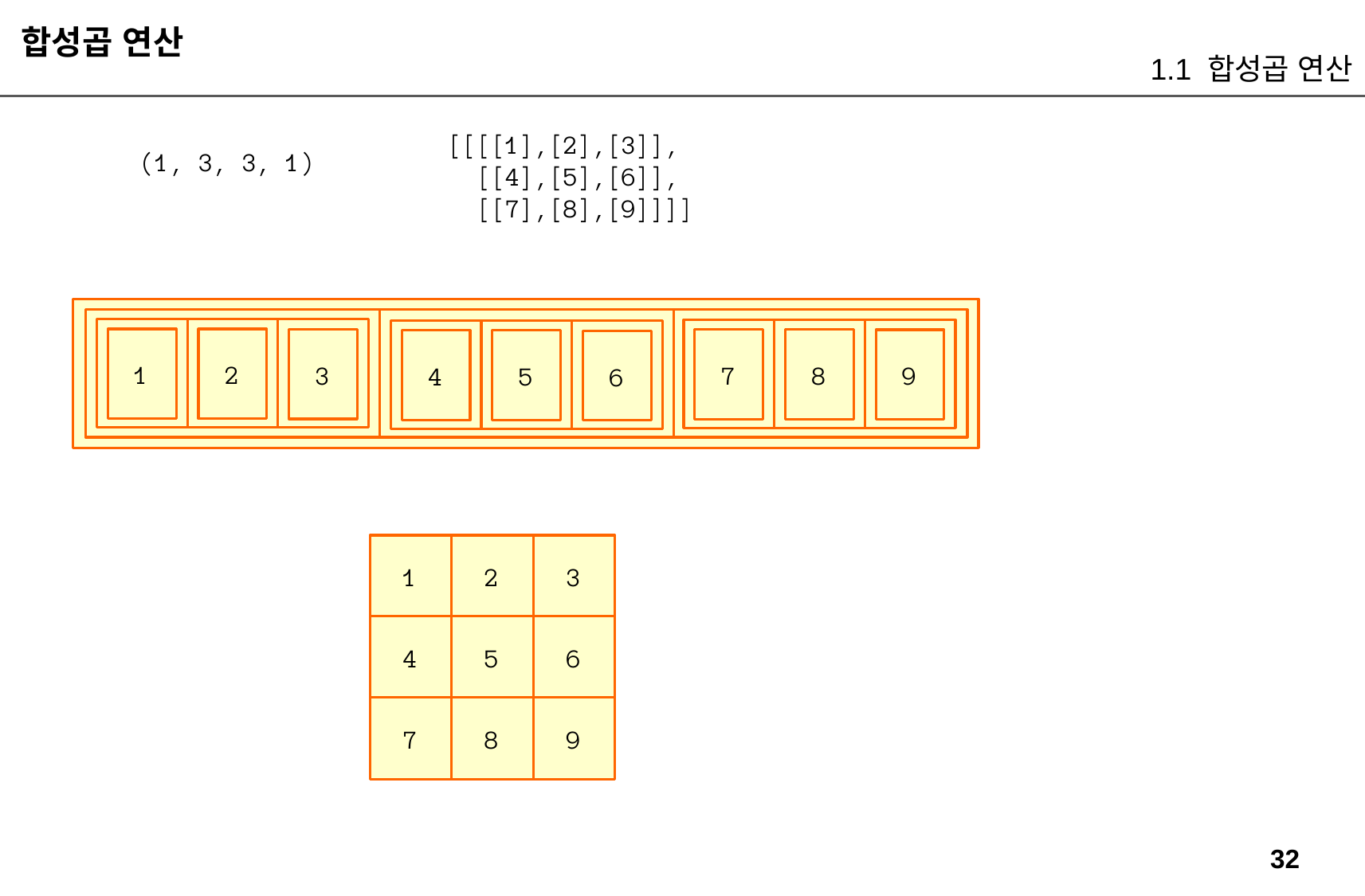

합성곱 연산
1.1 합성곱 연산
[[[[1],[2],[3]],
  [[4],[5],[6]],
  [[7],[8],[9]]]]
(1, 3, 3, 1)

1
2
3
7
8
9
4
5
6
1
2
3
4
5
6
7
8
9